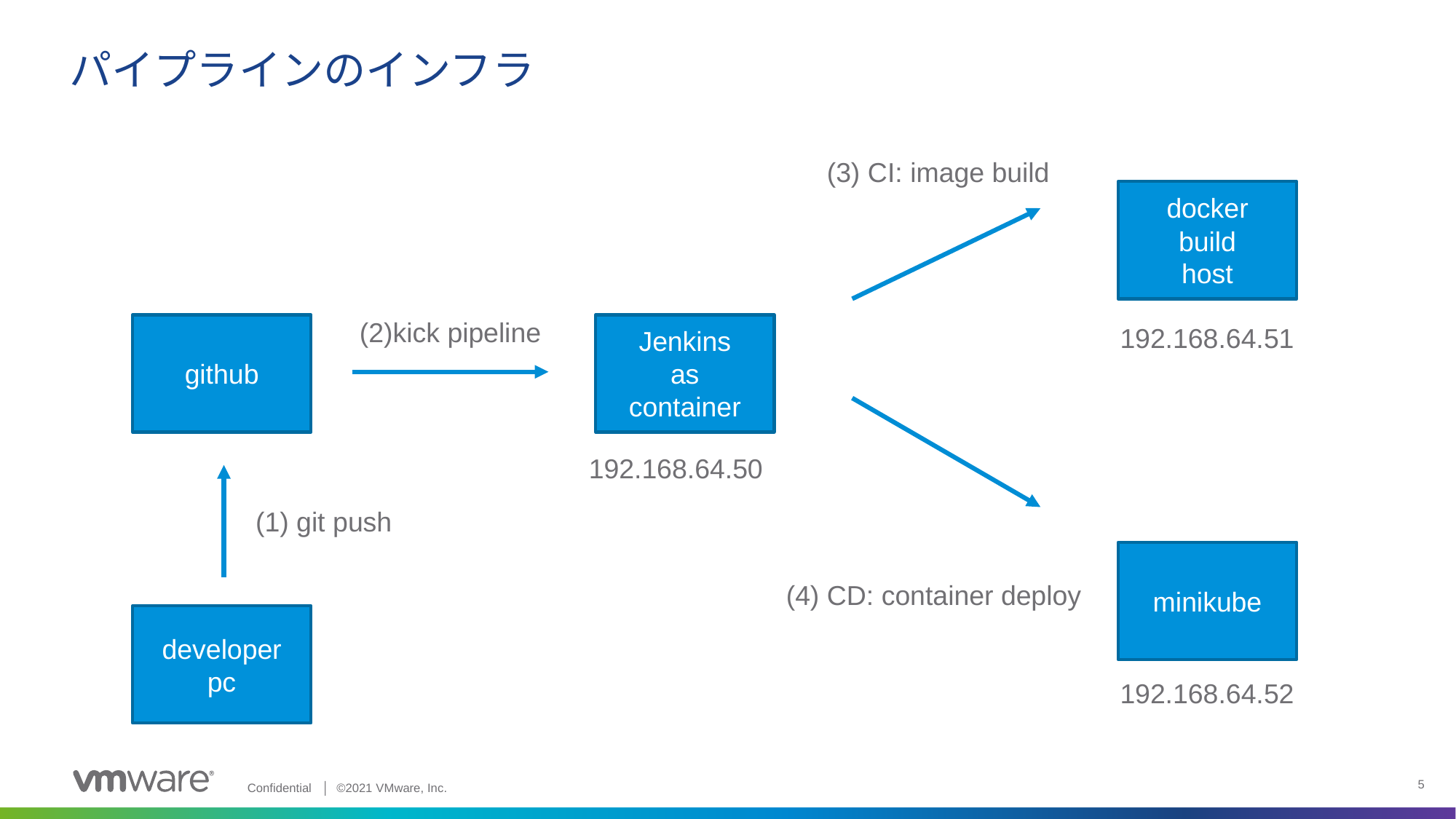

# パイプラインのインフラ

(3) CI: image build
docker
build
host
(2)kick pipeline
github
Jenkins
as
container
192.168.64.51
192.168.64.50
(1) git push
minikube
(4) CD: container deploy
developer
pc
192.168.64.52